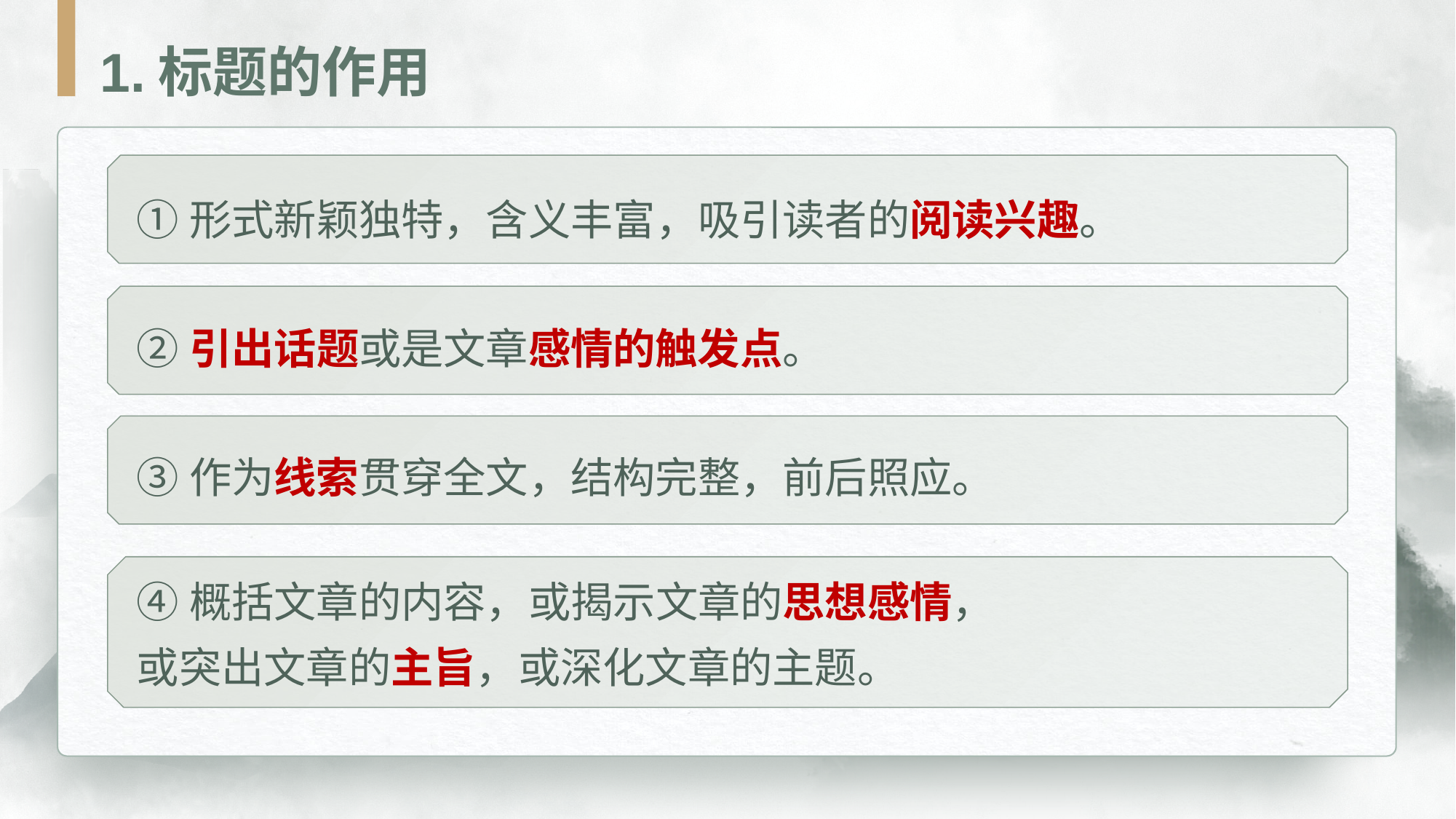

1.标题的作用

①形式新颖独特，含义丰富，吸引读者的阅读兴趣。

②引出话题或是文章感情的触发点。

③作为线索贯穿全文，结构完整，前后照应。
④概括文章的内容，或揭示文章的思想感情，或突出文章的主旨，或深化文章的主题。